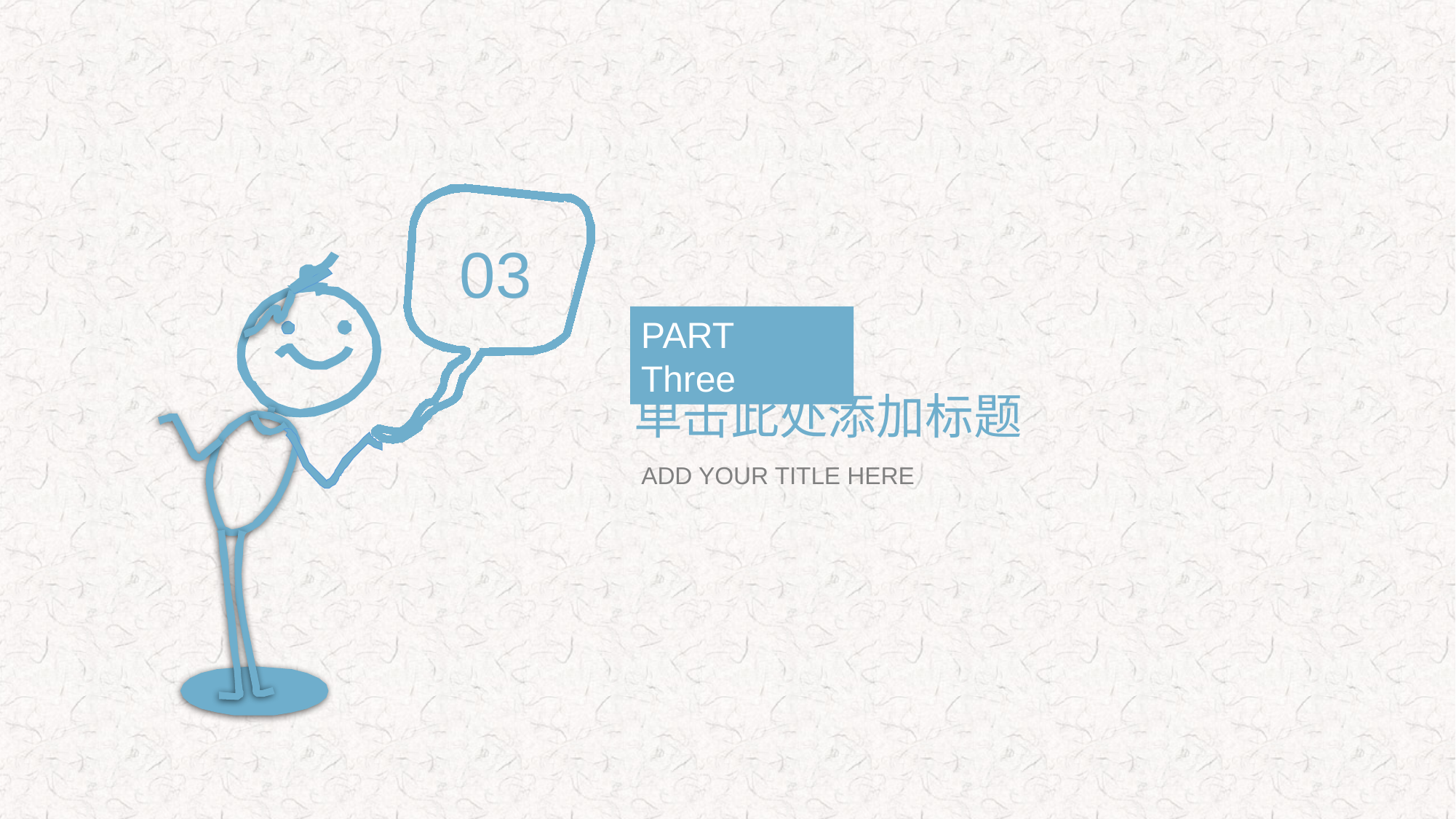

03
PART  Three
单击此处添加标题
ADD YOUR TITLE HERE